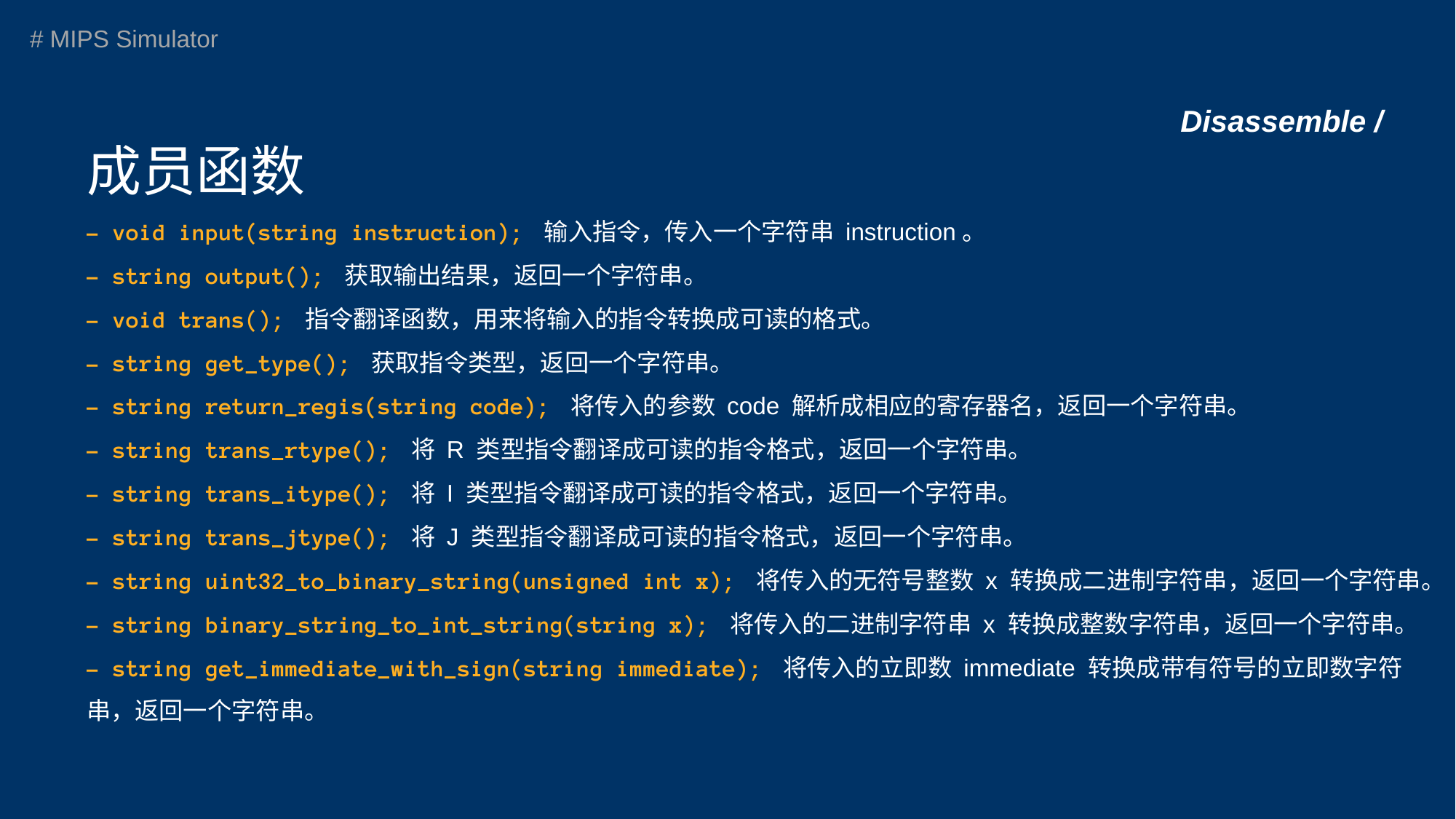

# Disassemble /
成员函数
- void input(string instruction); 输入指令，传入一个字符串 instruction。
- string output(); 获取输出结果，返回一个字符串。
- void trans(); 指令翻译函数，用来将输入的指令转换成可读的格式。
- string get_type(); 获取指令类型，返回一个字符串。
- string return_regis(string code); 将传入的参数 code 解析成相应的寄存器名，返回一个字符串。
- string trans_rtype(); 将 R 类型指令翻译成可读的指令格式，返回一个字符串。
- string trans_itype(); 将 I 类型指令翻译成可读的指令格式，返回一个字符串。
- string trans_jtype(); 将 J 类型指令翻译成可读的指令格式，返回一个字符串。
- string uint32_to_binary_string(unsigned int x); 将传入的无符号整数 x 转换成二进制字符串，返回一个字符串。
- string binary_string_to_int_string(string x); 将传入的二进制字符串 x 转换成整数字符串，返回一个字符串。
- string get_immediate_with_sign(string immediate); 将传入的立即数 immediate 转换成带有符号的立即数字符串，返回一个字符串。